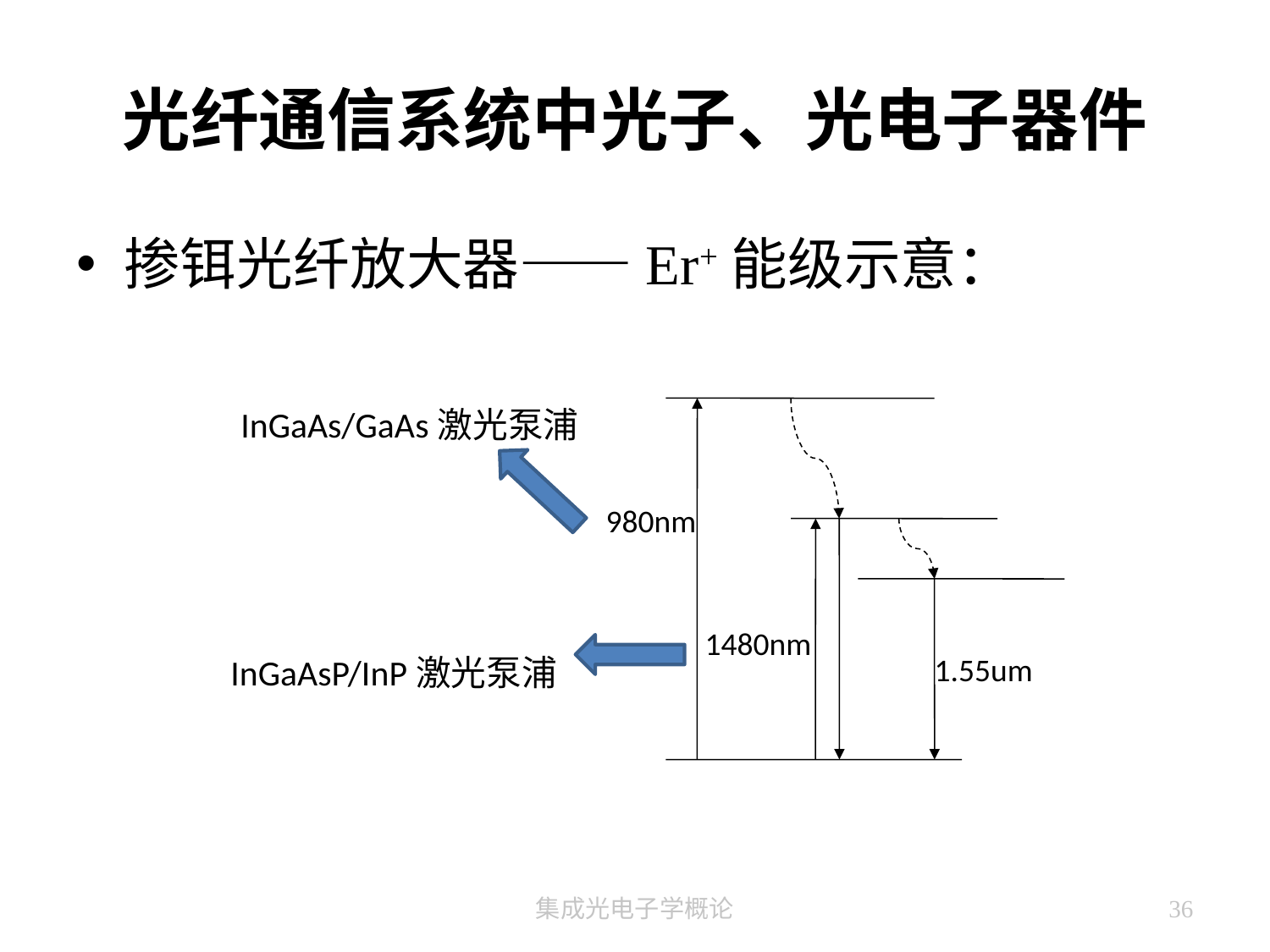

# 光纤通信系统中光子、光电子器件
掺铒光纤放大器——Er+能级示意：

980nm

1480nm
1.55um

InGaAs/GaAs激光泵浦

InGaAsP/InP激光泵浦
集成光电子学概论
36